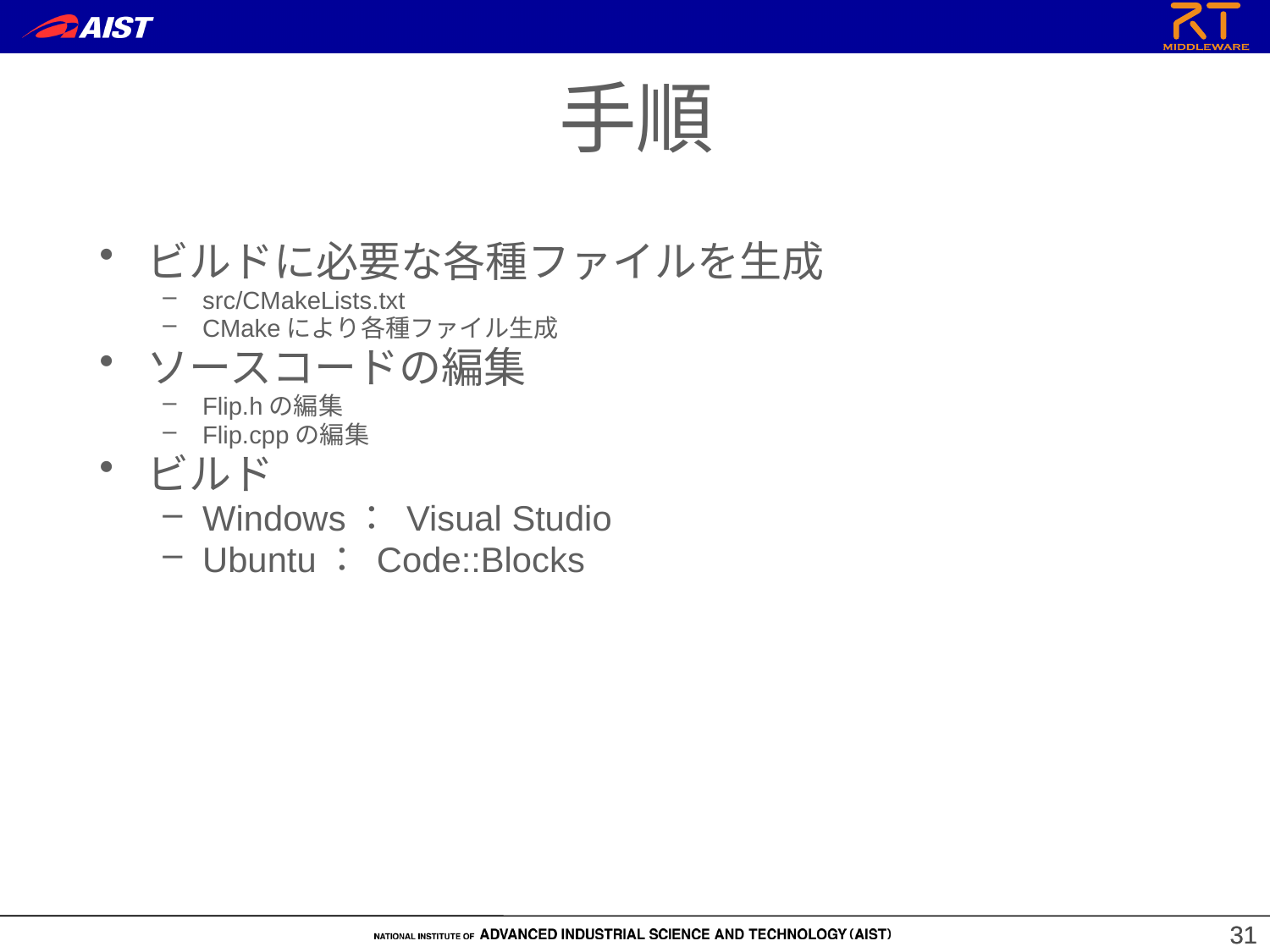

手順
ビルドに必要な各種ファイルを生成
src/CMakeLists.txt
CMakeにより各種ファイル生成
ソースコードの編集
Flip.hの編集
Flip.cppの編集
ビルド
Windows： Visual Studio
Ubuntu： Code::Blocks
31
31